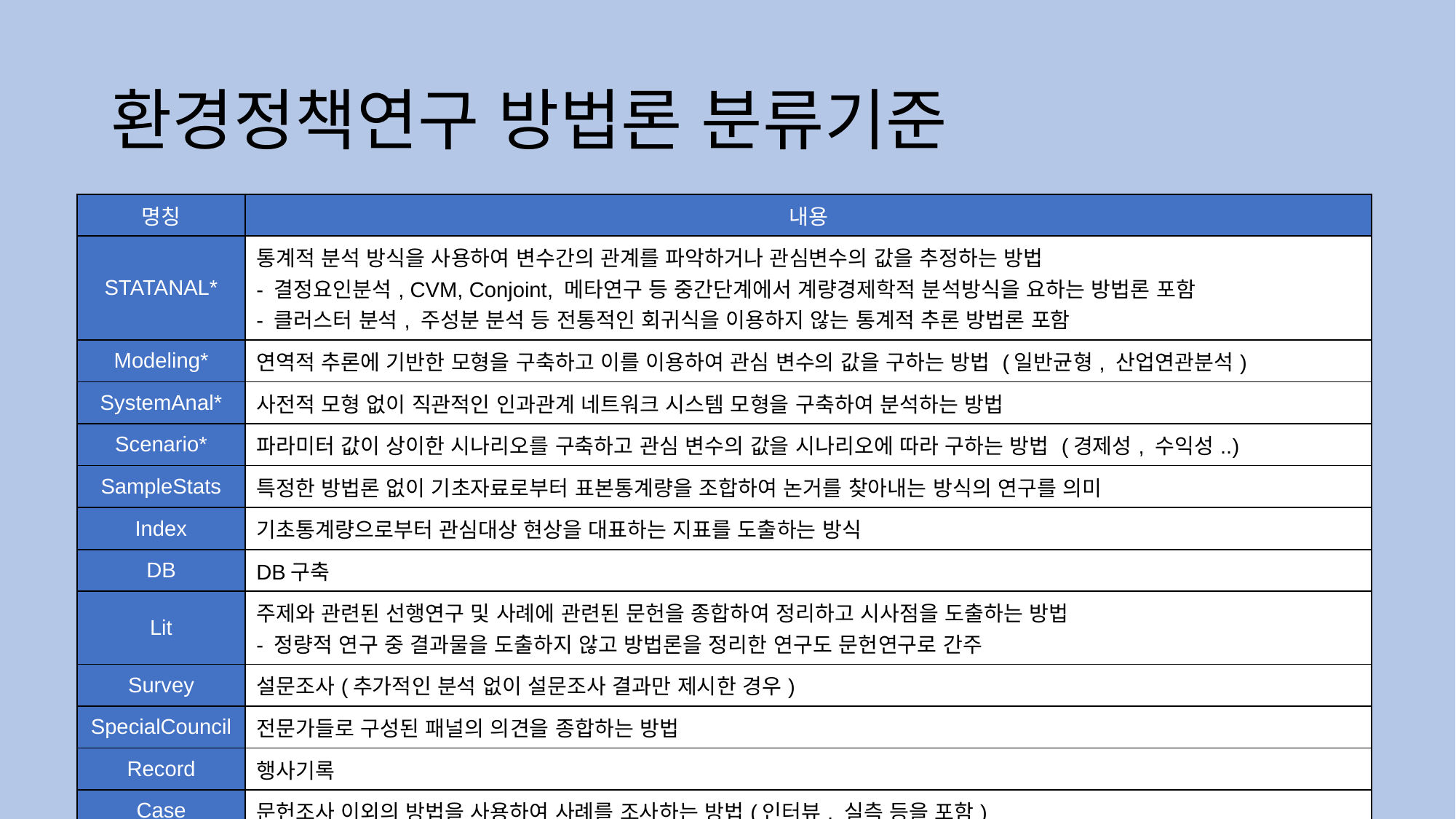

# 환경정책연구 방법론 분류기준
| 명칭 | 내용 |
| --- | --- |
| STATANAL\* | 통계적 분석 방식을 사용하여 변수간의 관계를 파악하거나 관심변수의 값을 추정하는 방법 - 결정요인분석, CVM, Conjoint, 메타연구 등 중간단계에서 계량경제학적 분석방식을 요하는 방법론 포함 - 클러스터 분석, 주성분 분석 등 전통적인 회귀식을 이용하지 않는 통계적 추론 방법론 포함 |
| Modeling\* | 연역적 추론에 기반한 모형을 구축하고 이를 이용하여 관심 변수의 값을 구하는 방법 (일반균형, 산업연관분석) |
| SystemAnal\* | 사전적 모형 없이 직관적인 인과관계 네트워크 시스템 모형을 구축하여 분석하는 방법 |
| Scenario\* | 파라미터 값이 상이한 시나리오를 구축하고 관심 변수의 값을 시나리오에 따라 구하는 방법 (경제성, 수익성..) |
| SampleStats | 특정한 방법론 없이 기초자료로부터 표본통계량을 조합하여 논거를 찾아내는 방식의 연구를 의미 |
| Index | 기초통계량으로부터 관심대상 현상을 대표하는 지표를 도출하는 방식 |
| DB | DB구축 |
| Lit | 주제와 관련된 선행연구 및 사례에 관련된 문헌을 종합하여 정리하고 시사점을 도출하는 방법 - 정량적 연구 중 결과물을 도출하지 않고 방법론을 정리한 연구도 문헌연구로 간주 |
| Survey | 설문조사(추가적인 분석 없이 설문조사 결과만 제시한 경우) |
| SpecialCouncil | 전문가들로 구성된 패널의 의견을 종합하는 방법 |
| Record | 행사기록 |
| Case | 문헌조사 이외의 방법을 사용하여 사례를 조사하는 방법(인터뷰, 실측 등을 포함) |
18